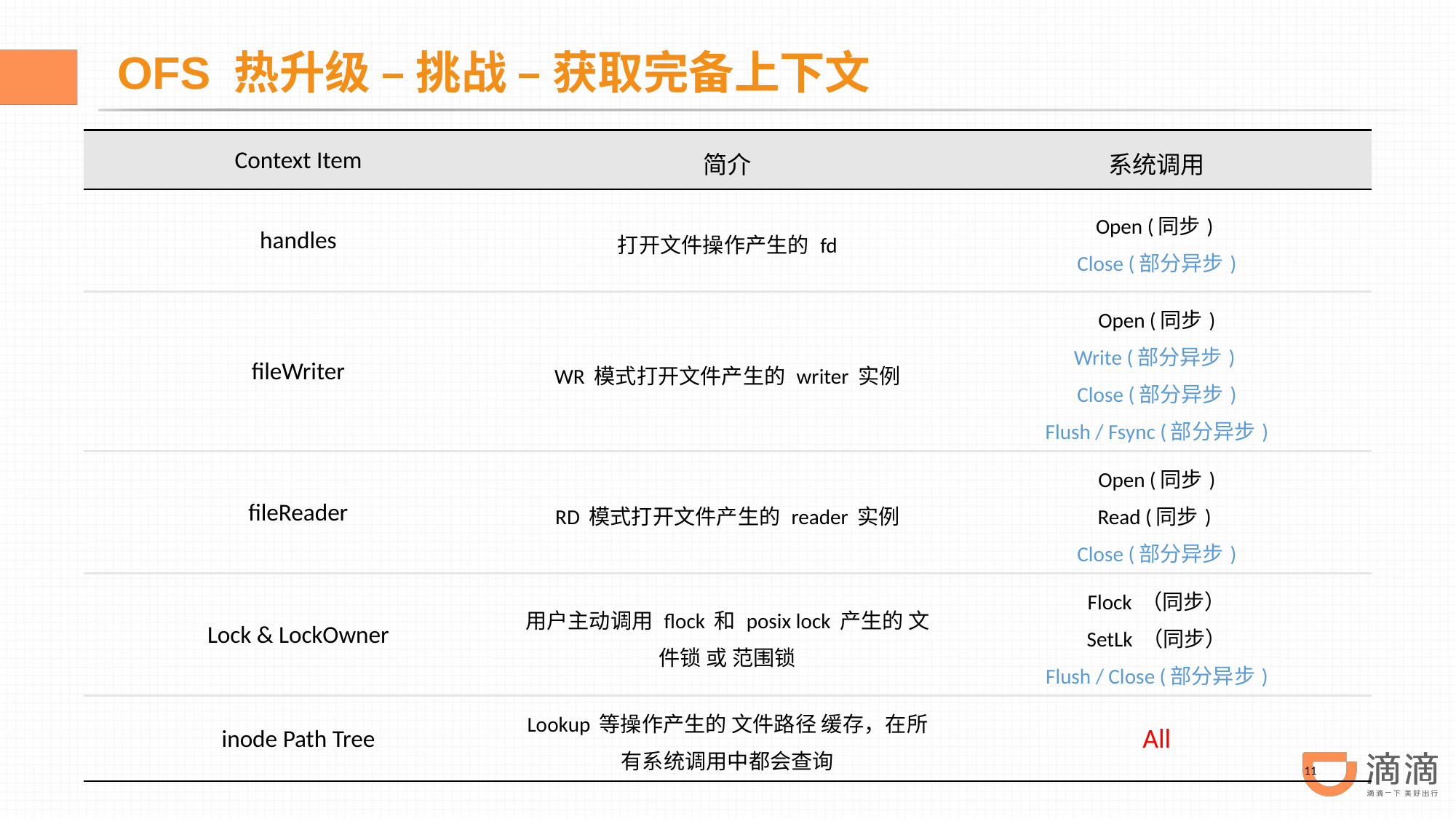

OFS 热升级 – 挑战 – 获取完备上下文
| Context Item | 简介 | 系统调用 |
| --- | --- | --- |
| handles | 打开文件操作产生的 fd | Open (同步) Close (部分异步) |
| fileWriter | WR 模式打开文件产生的 writer 实例 | Open (同步) Write (部分异步) Close (部分异步) Flush / Fsync (部分异步) |
| fileReader | RD 模式打开文件产生的 reader 实例 | Open (同步) Read (同步) Close (部分异步) |
| Lock & LockOwner | 用户主动调用 flock 和 posix lock 产生的 文件锁 或 范围锁 | Flock （同步） SetLk （同步） Flush / Close (部分异步) |
| inode Path Tree | Lookup 等操作产生的 文件路径 缓存，在所有系统调用中都会查询 | All |